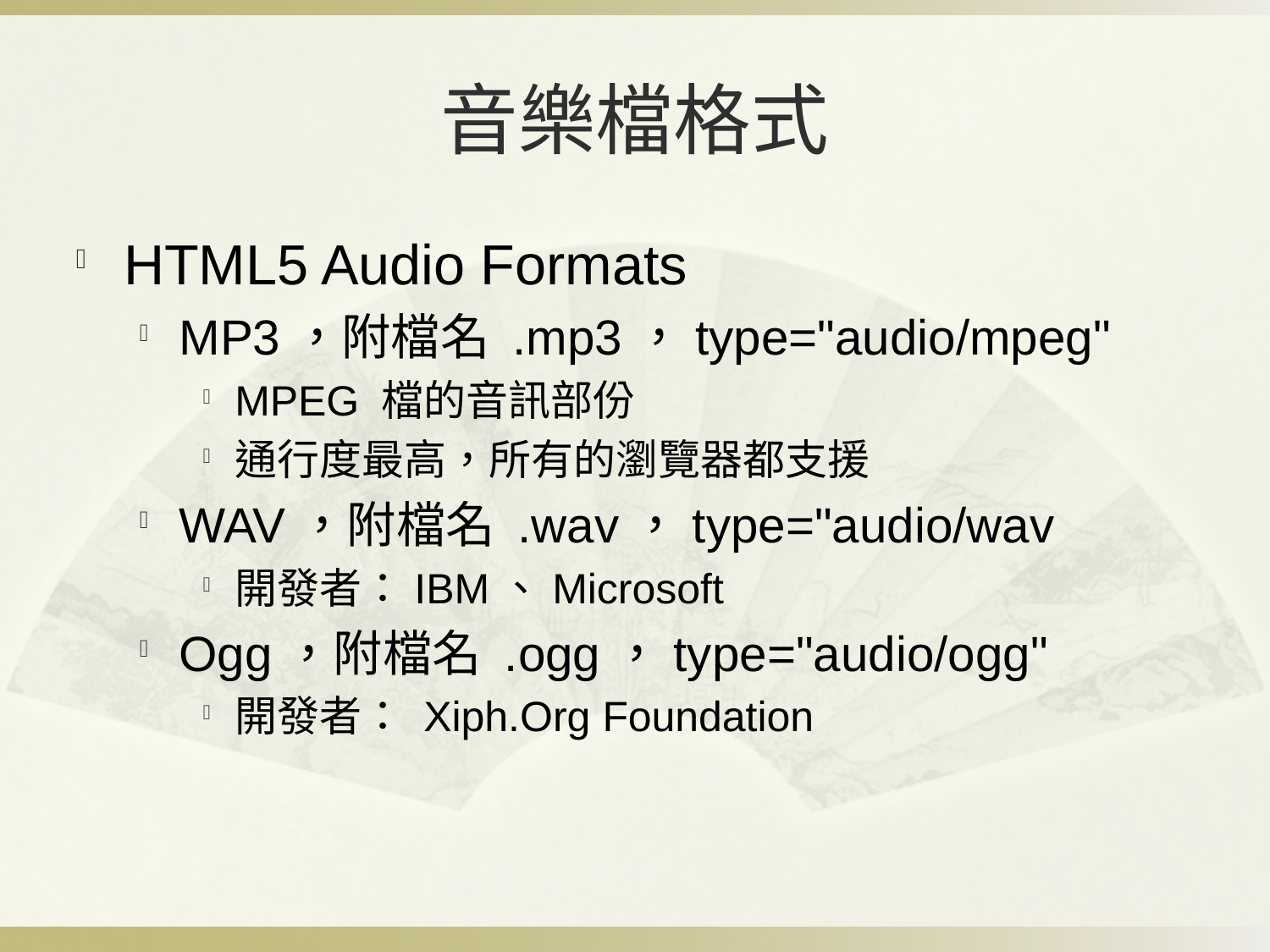

# 音樂檔格式
HTML5 Audio Formats
MP3，附檔名 .mp3，type="audio/mpeg"
MPEG 檔的音訊部份
通行度最高，所有的瀏覽器都支援
WAV，附檔名 .wav，type="audio/wav
開發者：IBM、Microsoft
Ogg，附檔名 .ogg，type="audio/ogg"
開發者： Xiph.Org Foundation